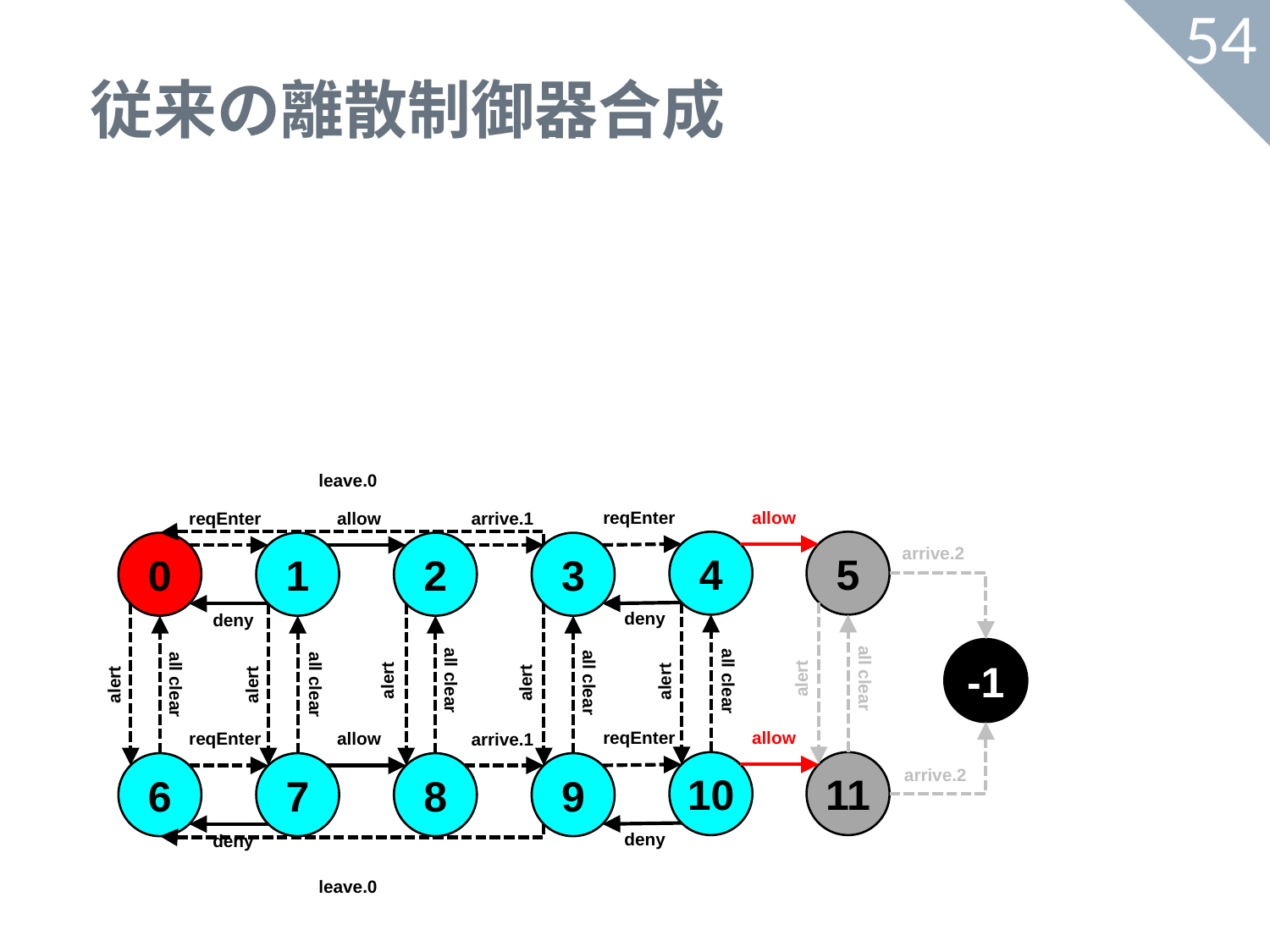

# 従来の離散制御器合成
54

leave.0
allow
reqEnter
reqEnter
allow
arrive.1
4
5
0
1
2
3
arrive.2
deny
deny
-1
alert
alert
alert
alert
alert
alert
all clear
all clear
all clear
all clear
all clear
all clear
allow
reqEnter
reqEnter
allow
arrive.1
10
11
6
7
8
9
arrive.2
deny
deny
leave.0